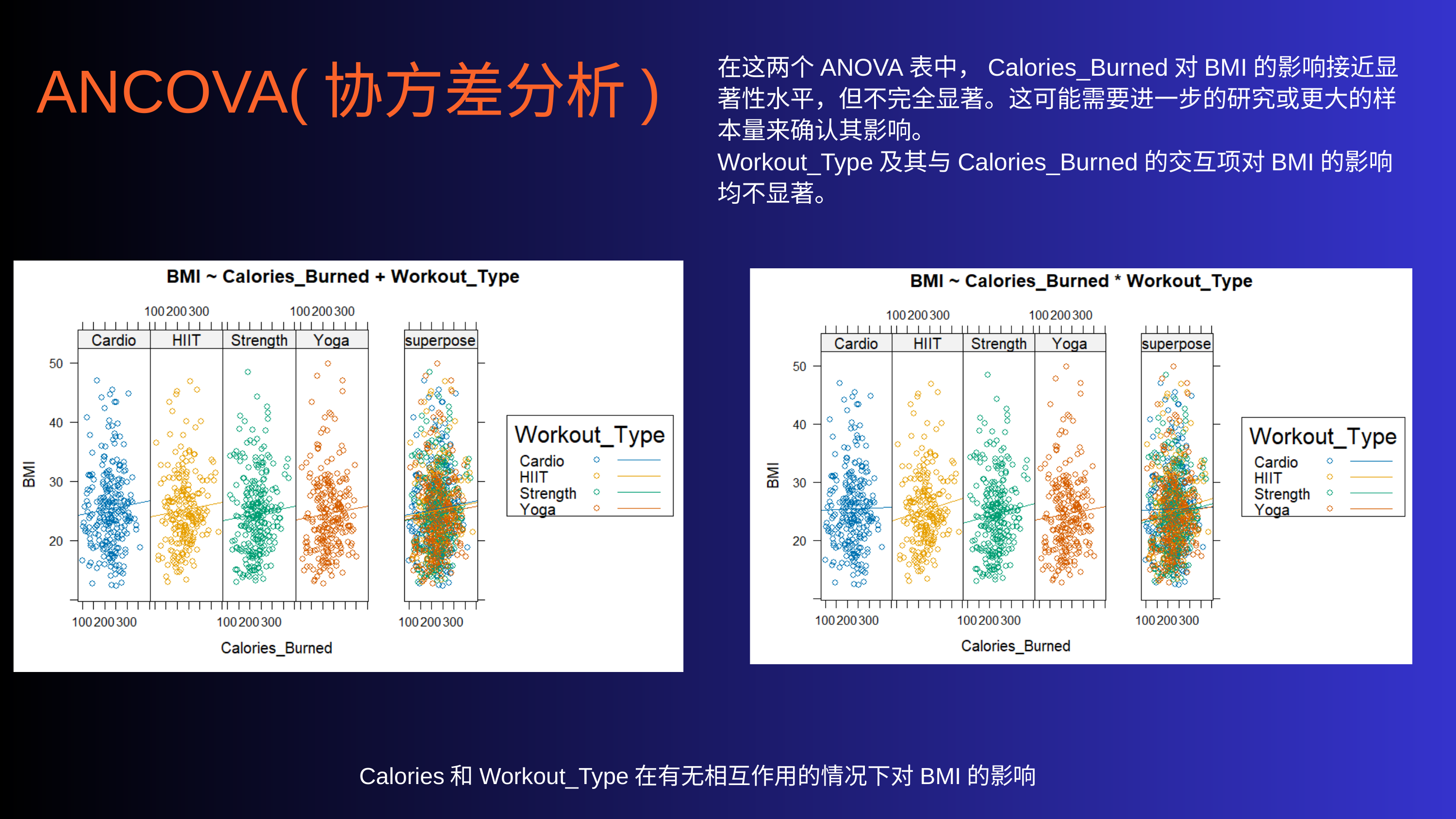

ANCOVA(协方差分析)
在这两个ANOVA表中，Calories_Burned对BMI的影响接近显著性水平，但不完全显著。这可能需要进一步的研究或更大的样本量来确认其影响。
Workout_Type及其与Calories_Burned的交互项对BMI的影响均不显著。

Calories和Workout_Type在有无相互作用的情况下对BMI的影响